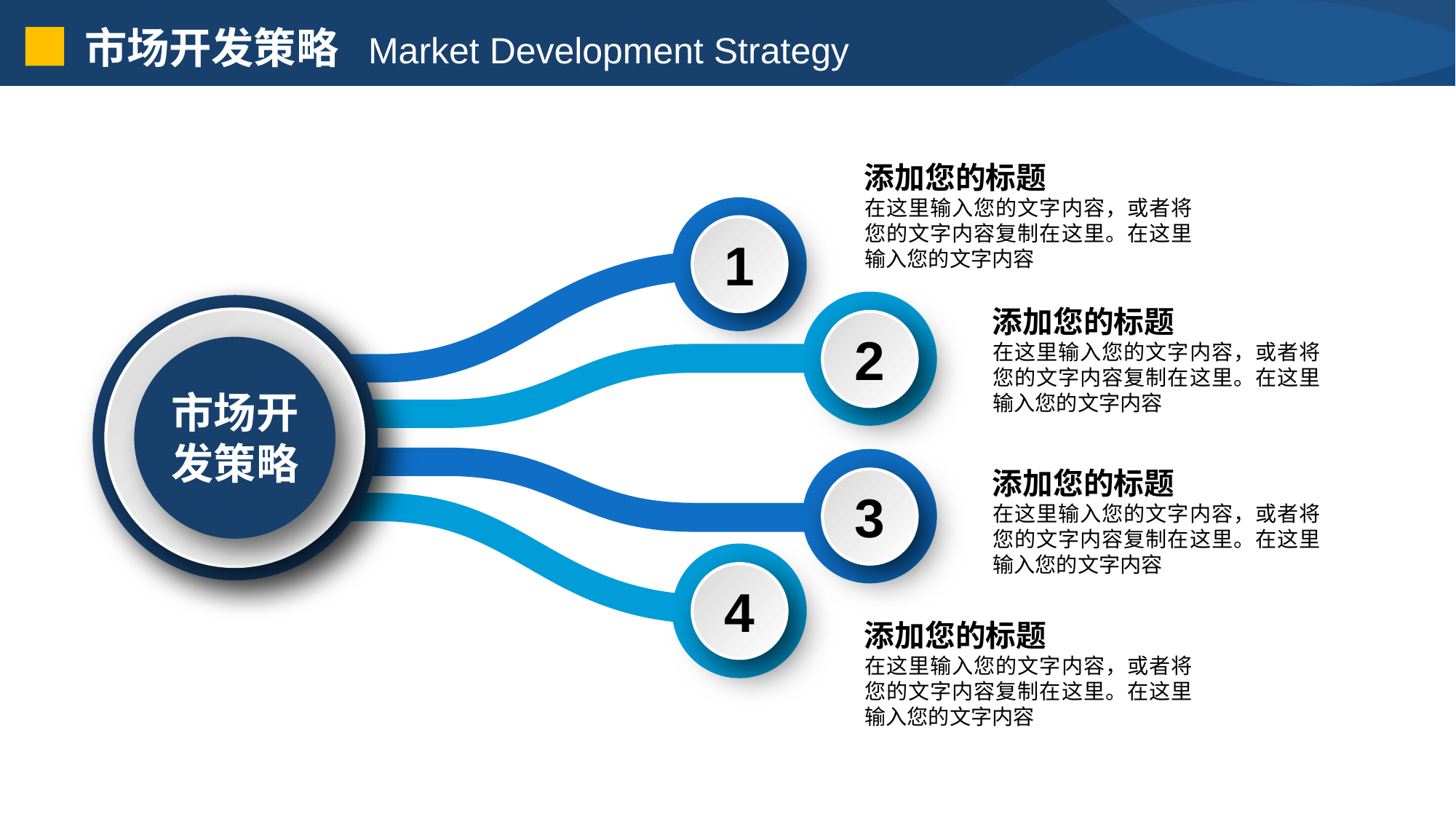

市场开发策略  Market Development Strategy

添加您的标题
在这里输入您的文字内容，或者将您的文字内容复制在这里。在这里输入您的文字内容

1

添加您的标题

2
在这里输入您的文字内容，或者将您的文字内容复制在这里。在这里输入您的文字内容

市场开
发策略

添加您的标题

3

在这里输入您的文字内容，或者将您的文字内容复制在这里。在这里输入您的文字内容

4
添加您的标题
在这里输入您的文字内容，或者将您的文字内容复制在这里。在这里输入您的文字内容